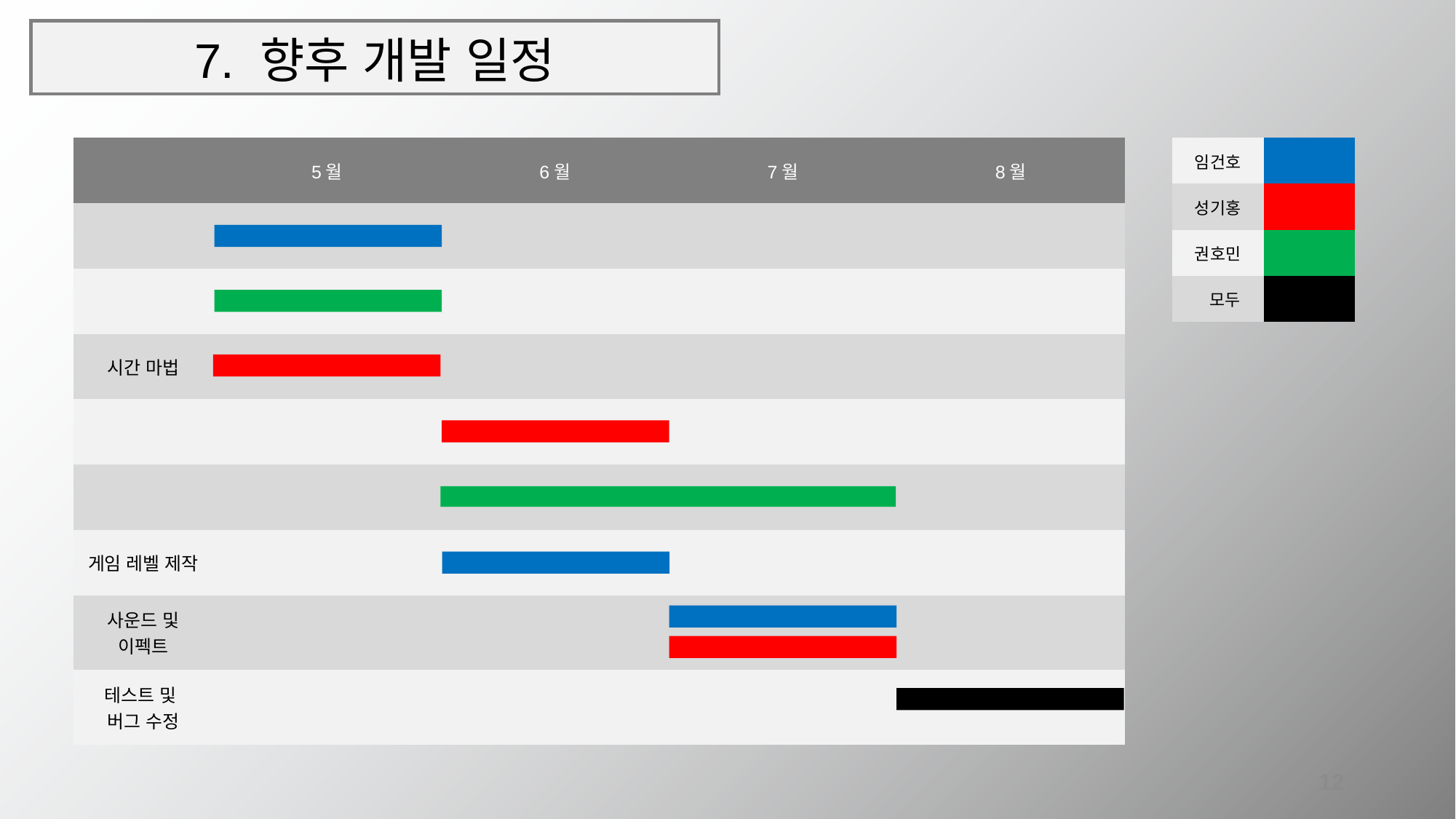

# 7. 향후 개발 일정
|  | 5월 |  |  |  | 6월 |  |  |  | 7월 |  |  |  | 8월 |  |  |  |
| --- | --- | --- | --- | --- | --- | --- | --- | --- | --- | --- | --- | --- | --- | --- | --- | --- |
|  |  |  |  |  |  |  |  |  |  |  |  |  |  |  |  |  |
|  |  |  |  |  |  |  |  |  |  |  |  |  |  |  |  |  |
| 시간 마법 |  |  |  |  |  |  |  |  |  |  |  |  |  |  |  |  |
|  |  |  |  |  |  |  |  |  |  |  |  |  |  |  |  |  |
|  |  |  |  |  |  |  |  |  |  |  |  |  |  |  |  |  |
| 게임 레벨 제작 |  |  |  |  |  |  |  |  |  |  |  |  |  |  |  |  |
| 사운드 및 이펙트 |  |  |  |  |  |  |  |  |  |  |  |  |  |  |  |  |
| 테스트 및 버그 수정 |  |  |  |  |  |  |  |  |  |  |  |  |  |  |  |  |
| 임건호 |  |
| --- | --- |
| 성기홍 |  |
| 권호민 |  |
| 모두 |  |

12